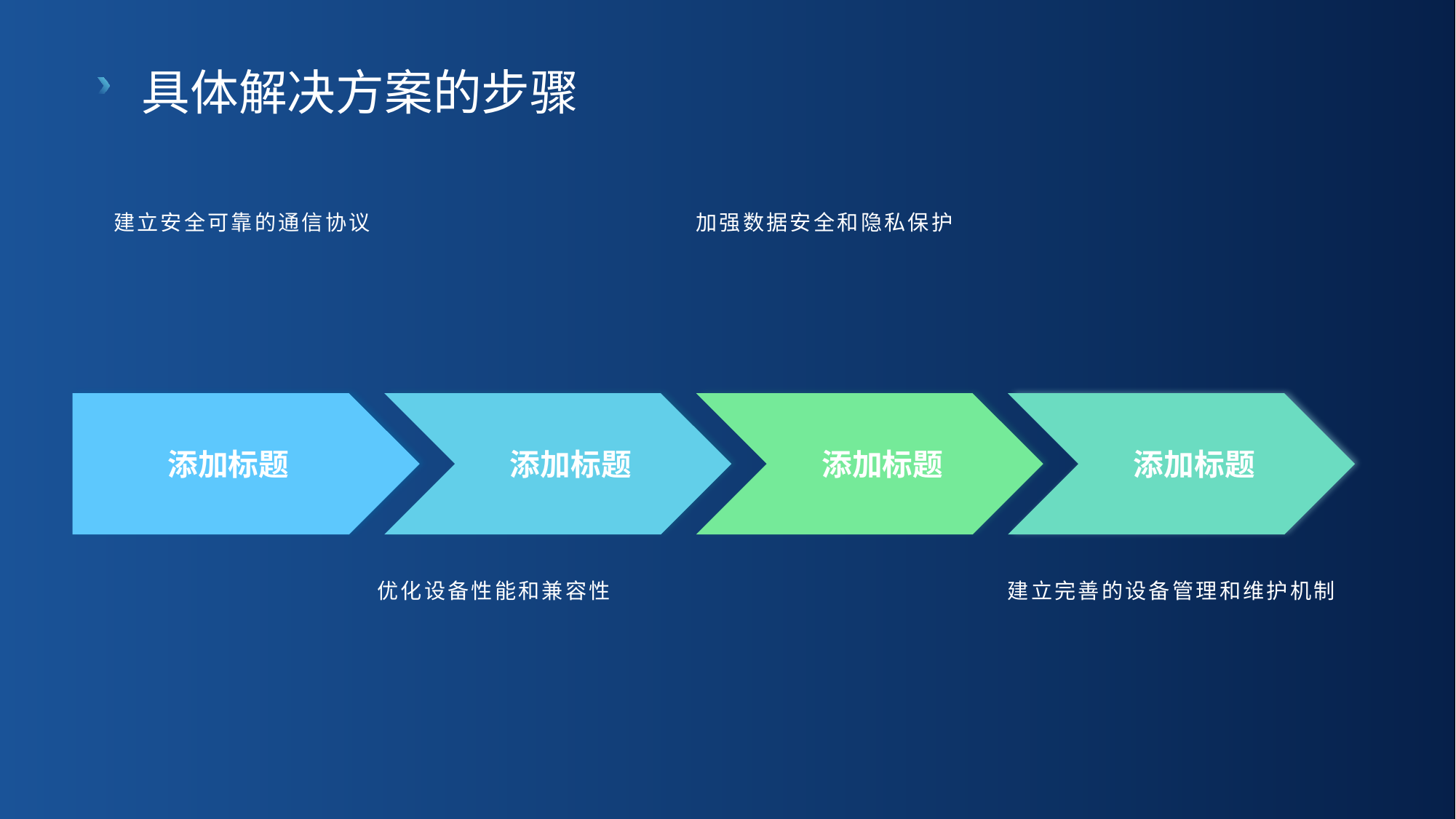

具体解决方案的步骤
加强数据安全和隐私保护
建立安全可靠的通信协议
添加标题
添加标题
添加标题
添加标题
优化设备性能和兼容性
建立完善的设备管理和维护机制